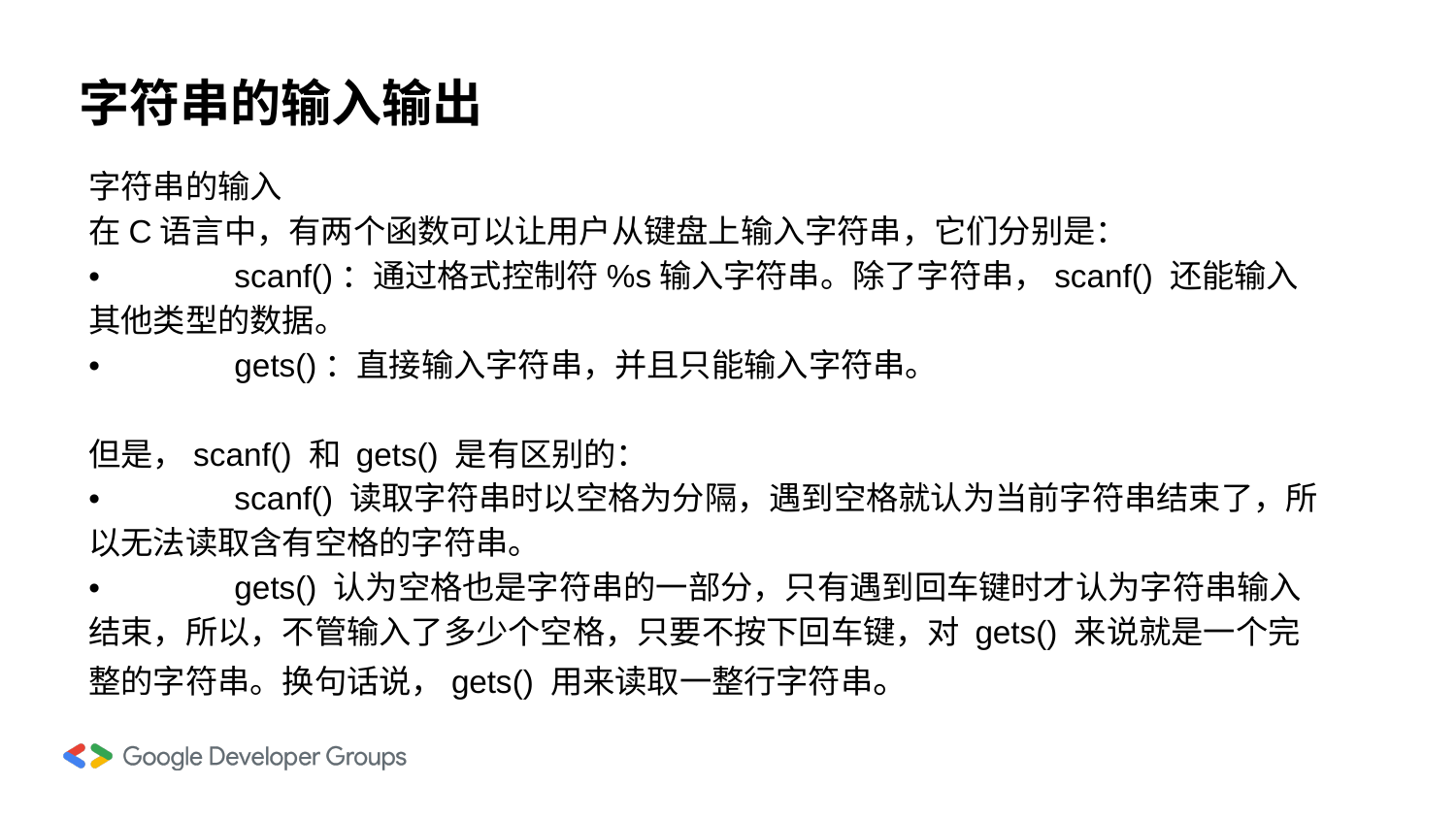

# 字符串的输入输出
字符串的输入
在C语言中，有两个函数可以让用户从键盘上输入字符串，它们分别是：
•	scanf()：通过格式控制符%s输入字符串。除了字符串，scanf() 还能输入其他类型的数据。
•	gets()：直接输入字符串，并且只能输入字符串。

但是，scanf() 和 gets() 是有区别的：
•	scanf() 读取字符串时以空格为分隔，遇到空格就认为当前字符串结束了，所以无法读取含有空格的字符串。
•	gets() 认为空格也是字符串的一部分，只有遇到回车键时才认为字符串输入结束，所以，不管输入了多少个空格，只要不按下回车键，对 gets() 来说就是一个完整的字符串。换句话说，gets() 用来读取一整行字符串。